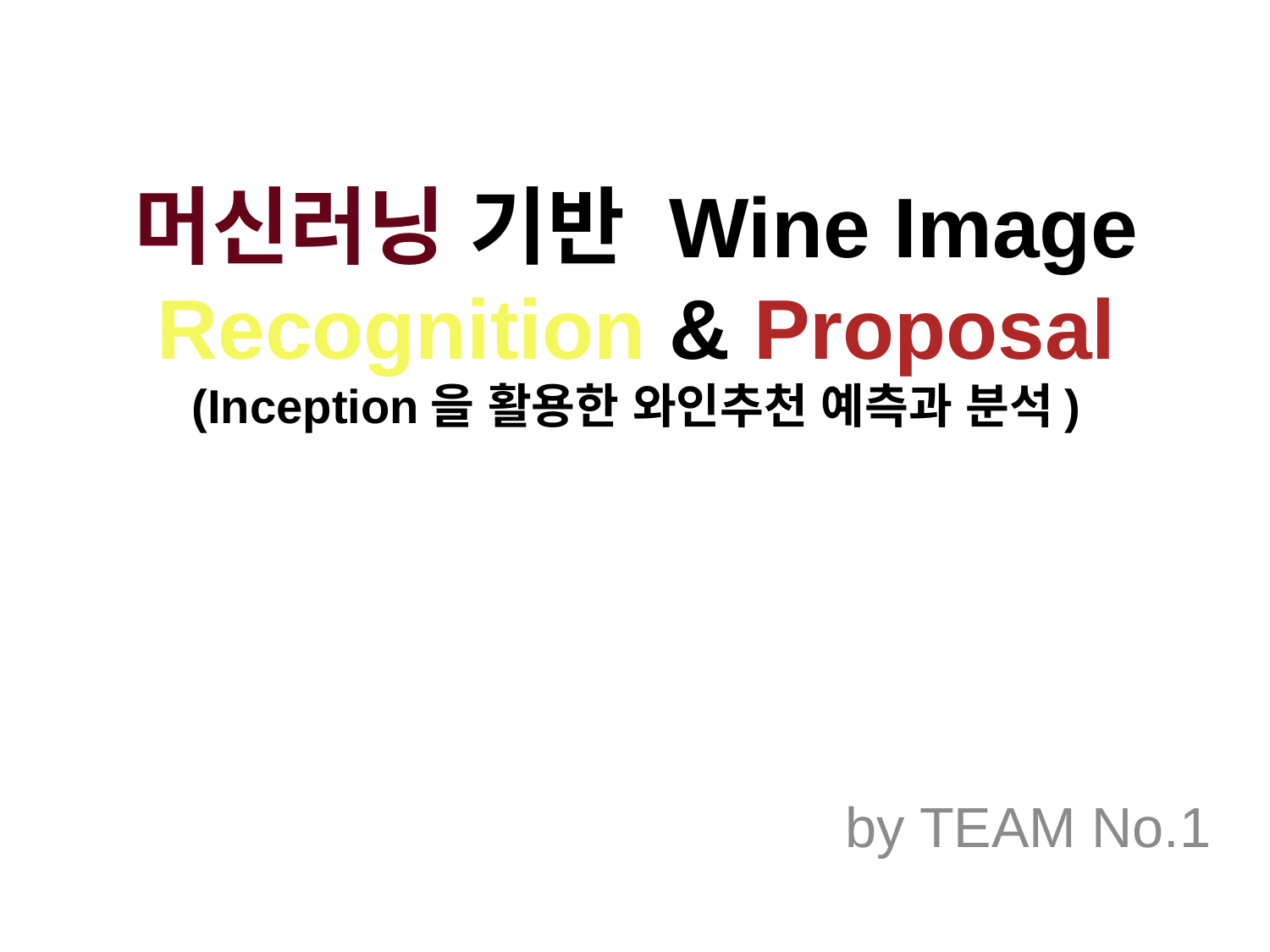

# 머신러닝 기반 Wine Image Recognition & Proposal (Inception을 활용한 와인추천 예측과 분석)
by TEAM No.1